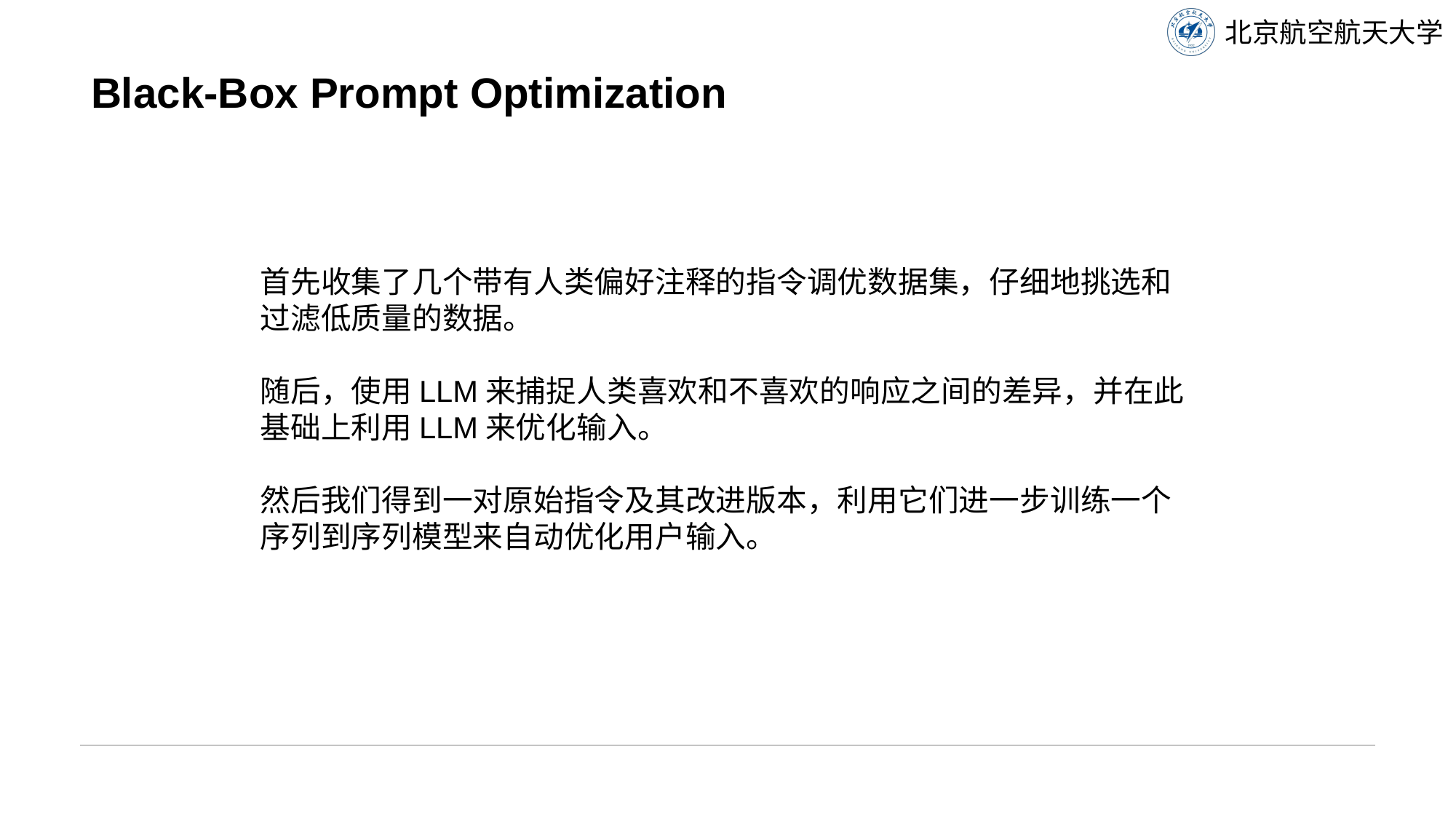

# Black-Box Prompt Optimization
首先收集了几个带有人类偏好注释的指令调优数据集，仔细地挑选和过滤低质量的数据。

随后，使用LLM来捕捉人类喜欢和不喜欢的响应之间的差异，并在此基础上利用LLM来优化输入。

然后我们得到一对原始指令及其改进版本，利用它们进一步训练一个序列到序列模型来自动优化用户输入。